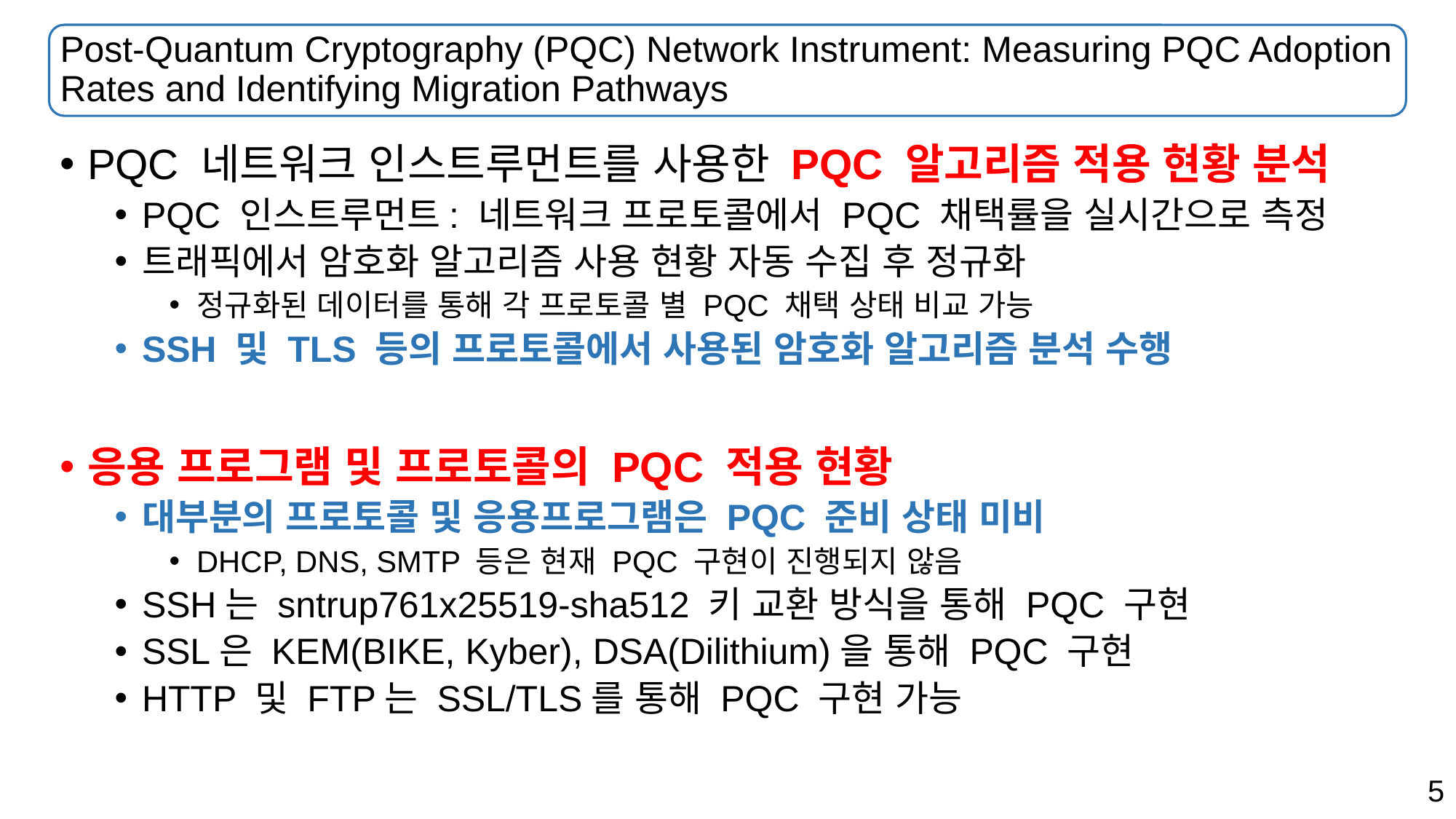

# Post-Quantum Cryptography (PQC) Network Instrument: Measuring PQC Adoption Rates and Identifying Migration Pathways
PQC 네트워크 인스트루먼트를 사용한 PQC 알고리즘 적용 현황 분석
PQC 인스트루먼트: 네트워크 프로토콜에서 PQC 채택률을 실시간으로 측정
트래픽에서 암호화 알고리즘 사용 현황 자동 수집 후 정규화
정규화된 데이터를 통해 각 프로토콜 별 PQC 채택 상태 비교 가능
SSH 및 TLS 등의 프로토콜에서 사용된 암호화 알고리즘 분석 수행

응용 프로그램 및 프로토콜의 PQC 적용 현황
대부분의 프로토콜 및 응용프로그램은 PQC 준비 상태 미비
DHCP, DNS, SMTP 등은 현재 PQC 구현이 진행되지 않음
SSH는 sntrup761x25519-sha512 키 교환 방식을 통해 PQC 구현
SSL은 KEM(BIKE, Kyber), DSA(Dilithium)을 통해 PQC 구현
HTTP 및 FTP는 SSL/TLS를 통해 PQC 구현 가능